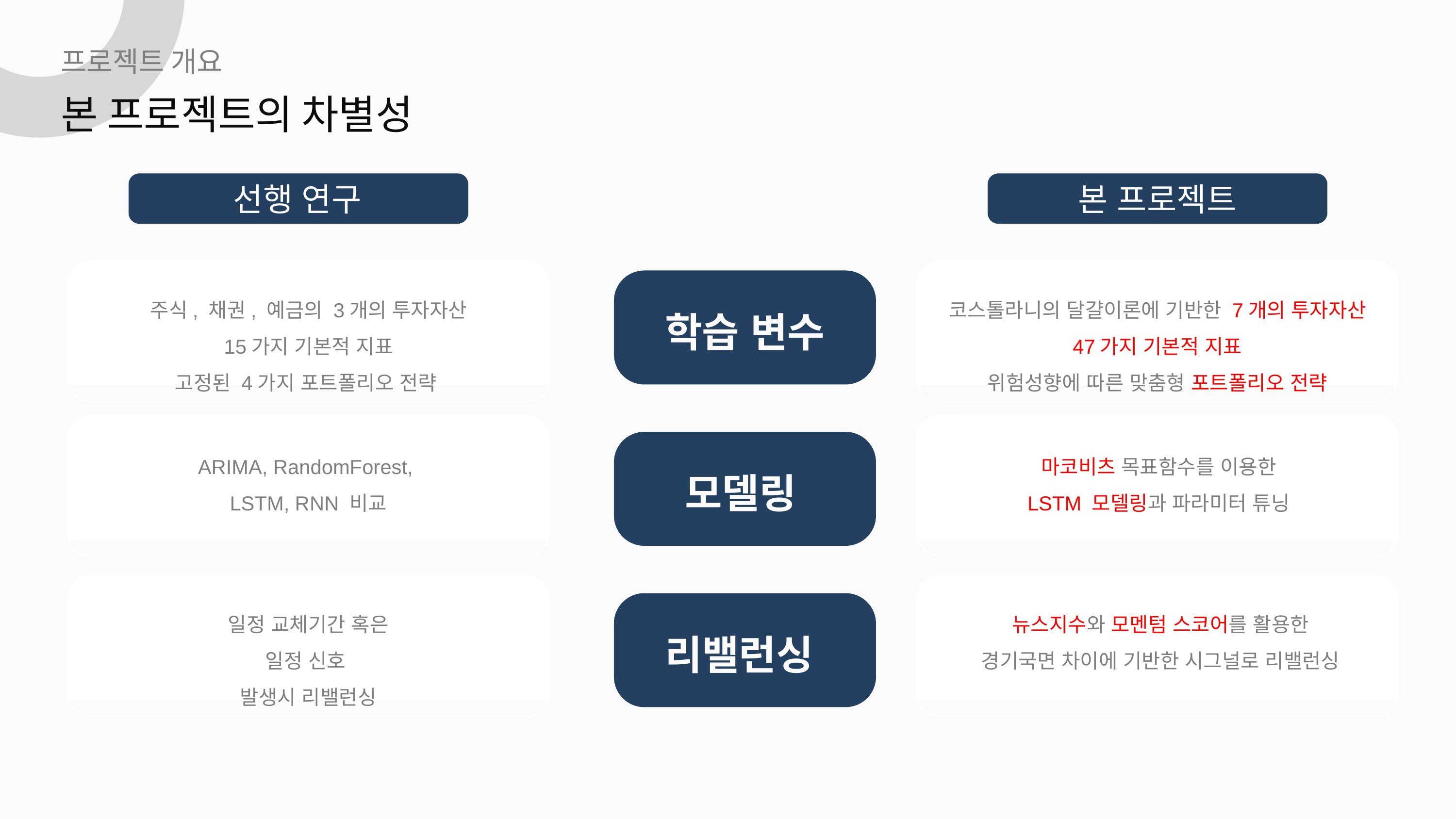

프로젝트 개요
본 프로젝트의 차별성

선행 연구
본 프로젝트

주식, 채권, 예금의 3개의 투자자산
15가지 기본적 지표
고정된 4가지 포트폴리오 전략
코스톨라니의 달걀이론에 기반한 7개의 투자자산
47가지 기본적 지표
위험성향에 따른 맞춤형 포트폴리오 전략
학습 변수

ARIMA, RandomForest,
LSTM, RNN 비교
마코비츠 목표함수를 이용한
LSTM 모델링과 파라미터 튜닝
모델링

일정 교체기간 혹은
일정 신호
발생시 리밸런싱
뉴스지수와 모멘텀 스코어를 활용한
경기국면 차이에 기반한 시그널로 리밸런싱
리밸런싱